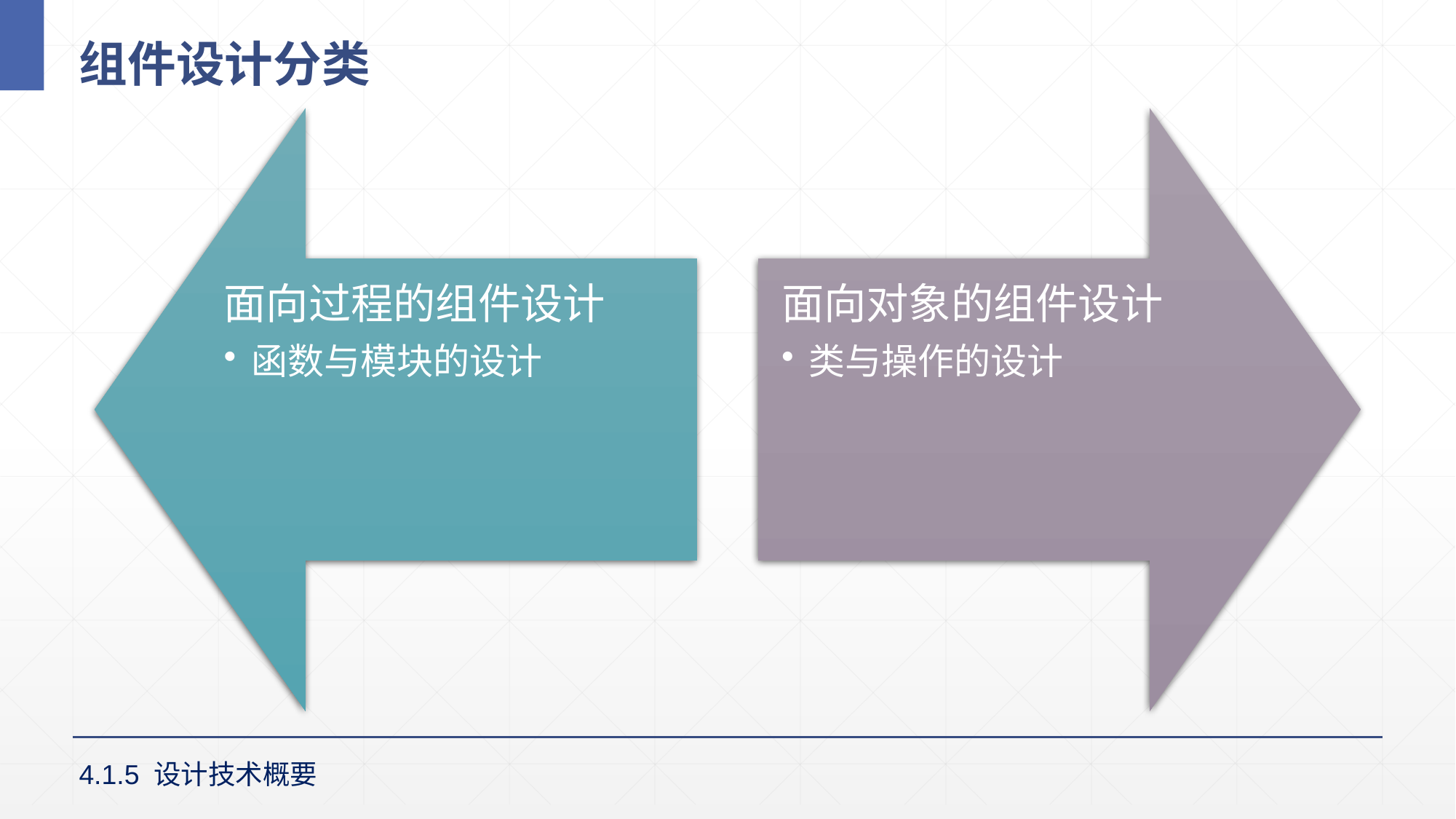

# 组件设计分类
面向过程的组件设计
函数与模块的设计
面向对象的组件设计
类与操作的设计
4.1.5 设计技术概要